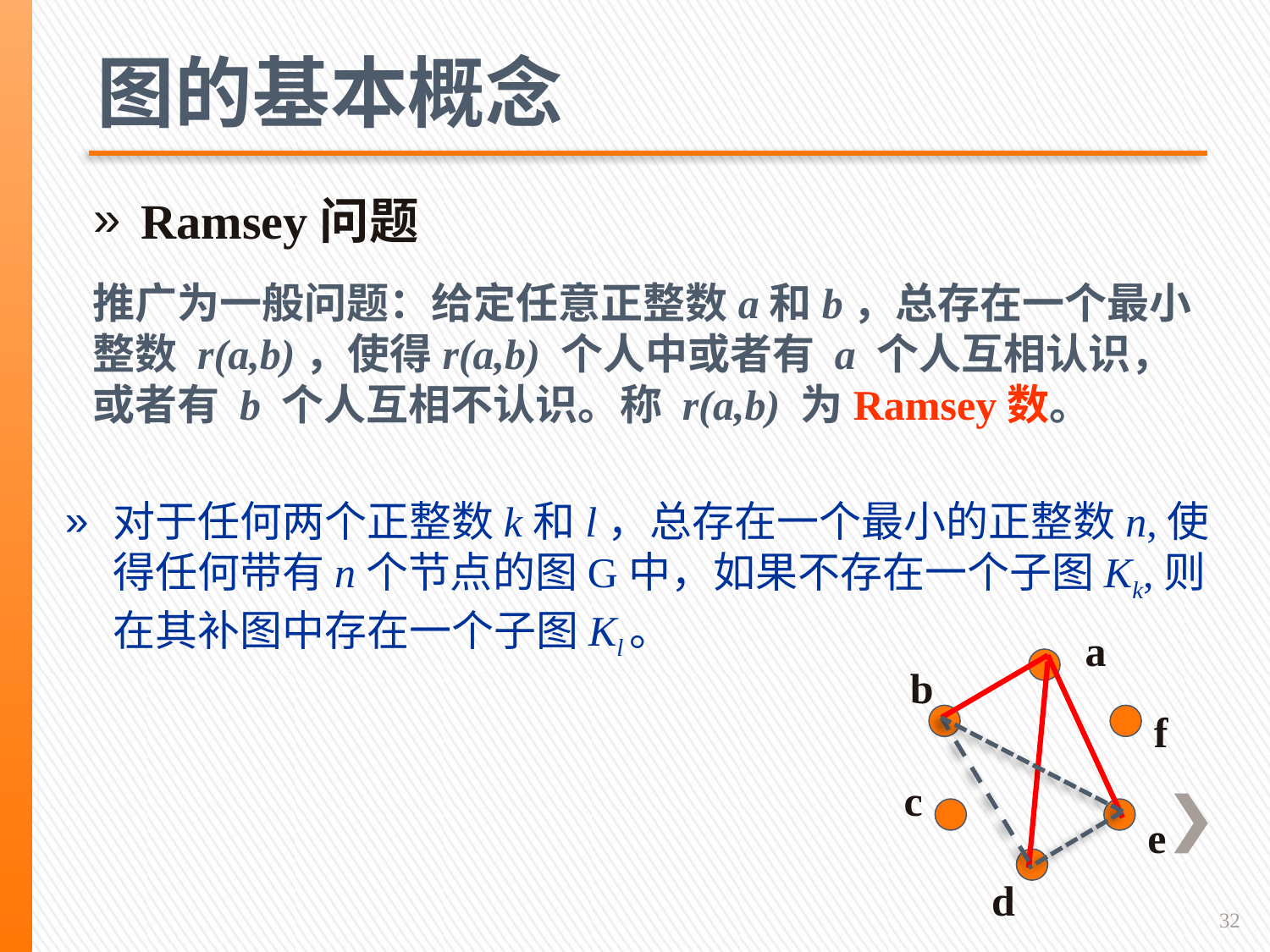

# 图的基本概念
Ramsey问题

推广为一般问题：给定任意正整数a和b，总存在一个最小整数 r(a,b)，使得r(a,b) 个人中或者有 a 个人互相认识，或者有 b 个人互相不认识。称 r(a,b) 为Ramsey数。
对于任何两个正整数k和l，总存在一个最小的正整数n,使得任何带有n个节点的图G中，如果不存在一个子图Kk,则在其补图中存在一个子图Kl。

a

b

f

c

e

d
32